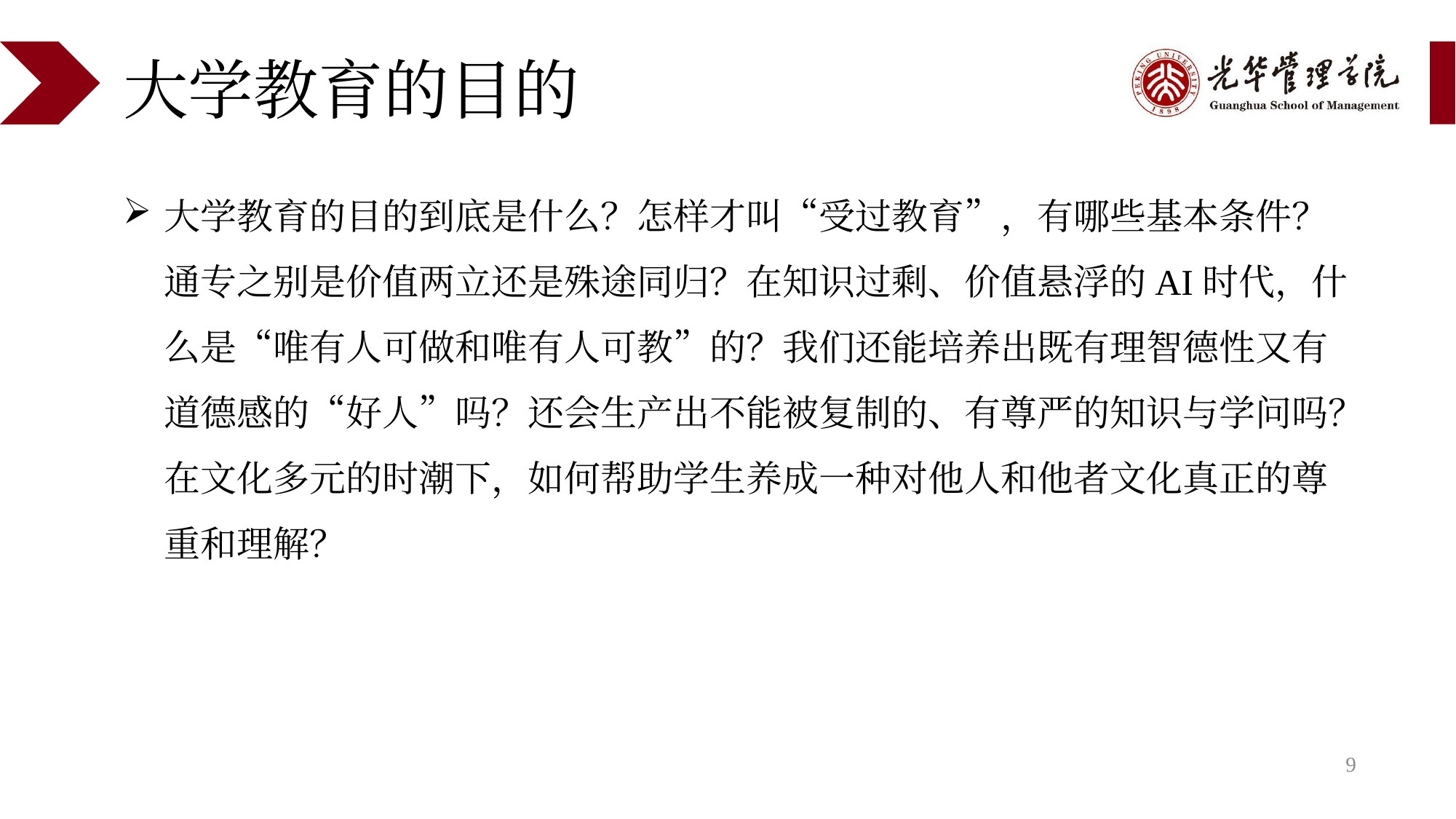

# 大学教育的目的
大学教育的目的到底是什么？怎样才叫“受过教育”，有哪些基本条件？通专之别是价值两立还是殊途同归？在知识过剩、价值悬浮的AI时代，什么是“唯有人可做和唯有人可教”的？我们还能培养出既有理智德性又有道德感的“好人”吗？还会生产出不能被复制的、有尊严的知识与学问吗？在文化多元的时潮下，如何帮助学生养成一种对他人和他者文化真正的尊重和理解？

9